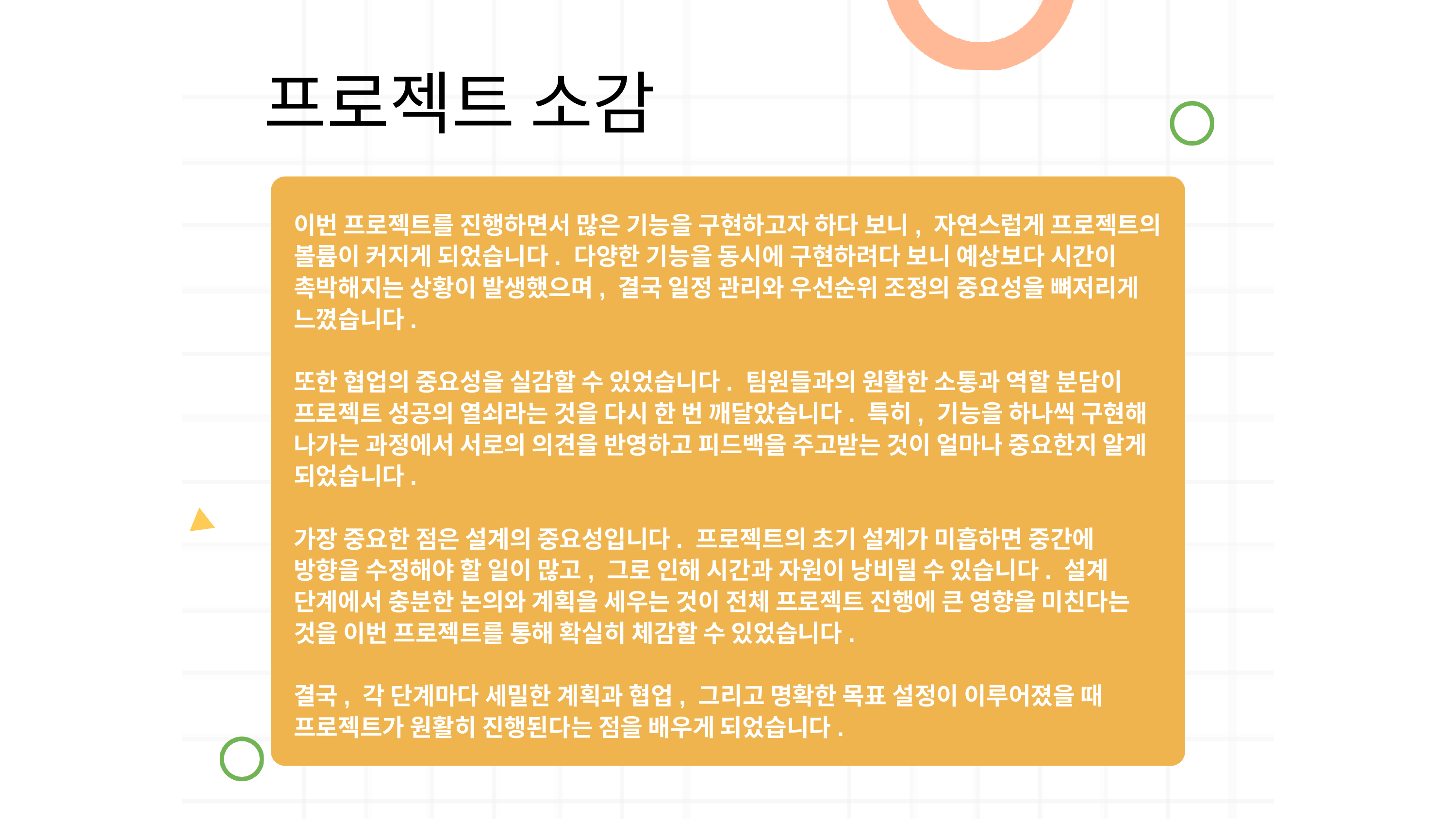

프로젝트 소감

이번 프로젝트를 진행하면서 많은 기능을 구현하고자 하다 보니, 자연스럽게 프로젝트의 볼륨이 커지게 되었습니다. 다양한 기능을 동시에 구현하려다 보니 예상보다 시간이 촉박해지는 상황이 발생했으며, 결국 일정 관리와 우선순위 조정의 중요성을 뼈저리게 느꼈습니다.

또한 협업의 중요성을 실감할 수 있었습니다. 팀원들과의 원활한 소통과 역할 분담이 프로젝트 성공의 열쇠라는 것을 다시 한 번 깨달았습니다. 특히, 기능을 하나씩 구현해 나가는 과정에서 서로의 의견을 반영하고 피드백을 주고받는 것이 얼마나 중요한지 알게 되었습니다.

가장 중요한 점은 설계의 중요성입니다. 프로젝트의 초기 설계가 미흡하면 중간에 방향을 수정해야 할 일이 많고, 그로 인해 시간과 자원이 낭비될 수 있습니다. 설계 단계에서 충분한 논의와 계획을 세우는 것이 전체 프로젝트 진행에 큰 영향을 미친다는 것을 이번 프로젝트를 통해 확실히 체감할 수 있었습니다.

결국, 각 단계마다 세밀한 계획과 협업, 그리고 명확한 목표 설정이 이루어졌을 때 프로젝트가 원활히 진행된다는 점을 배우게 되었습니다.